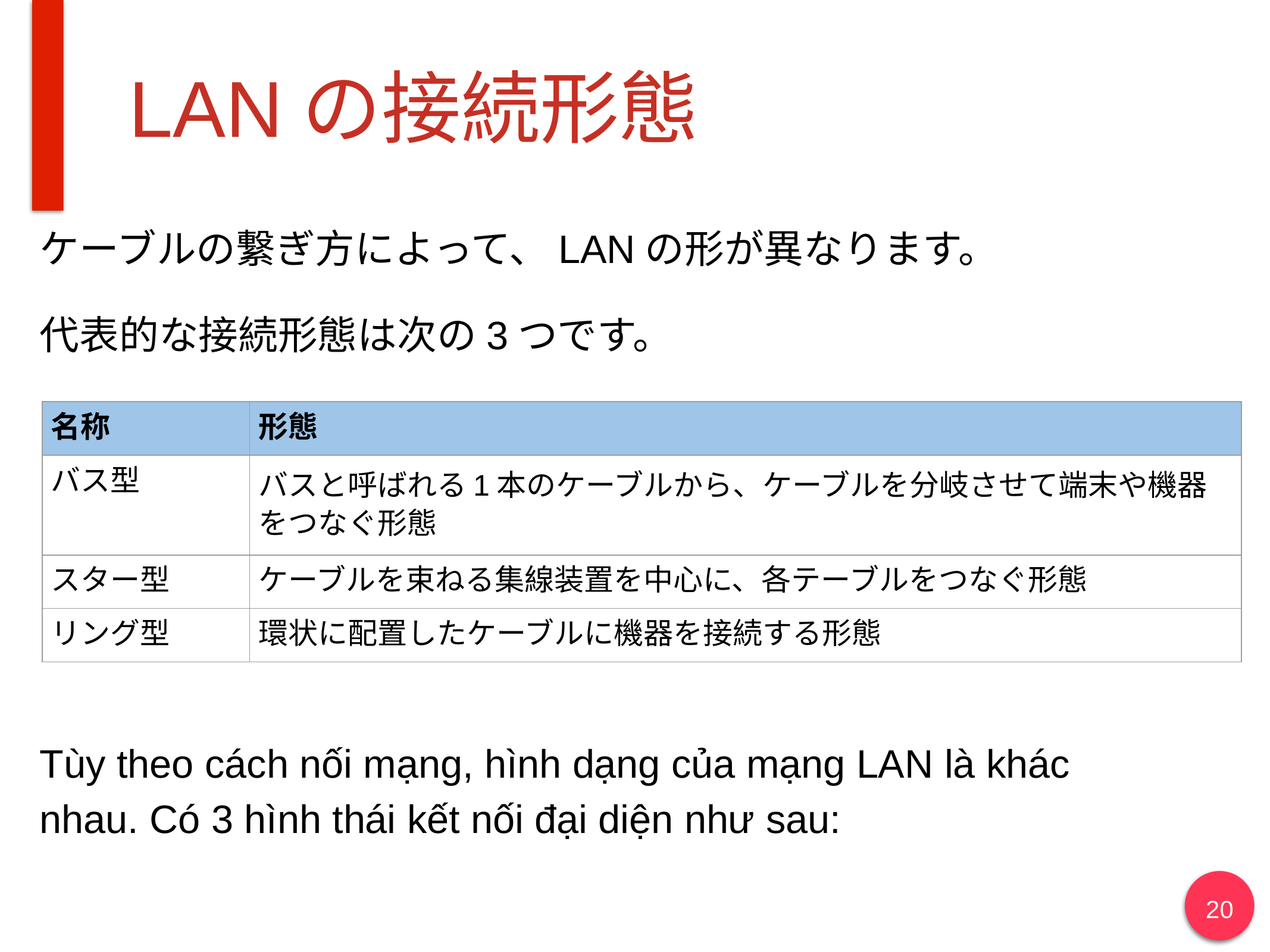

# LANの接続形態
ケーブルの繋ぎ方によって、LANの形が異なります。
代表的な接続形態は次の3つです。

Tùy theo cách nối mạng, hình dạng của mạng LAN là khác nhau. Có 3 hình thái kết nối đại diện như sau:
| 名称 | 形態 |
| --- | --- |
| バス型 | バスと呼ばれる1本のケーブルから、ケーブルを分岐させて端末や機器をつなぐ形態 |
| スター型 | ケーブルを束ねる集線装置を中心に、各テーブルをつなぐ形態 |
| リング型 | 環状に配置したケーブルに機器を接続する形態 |
20